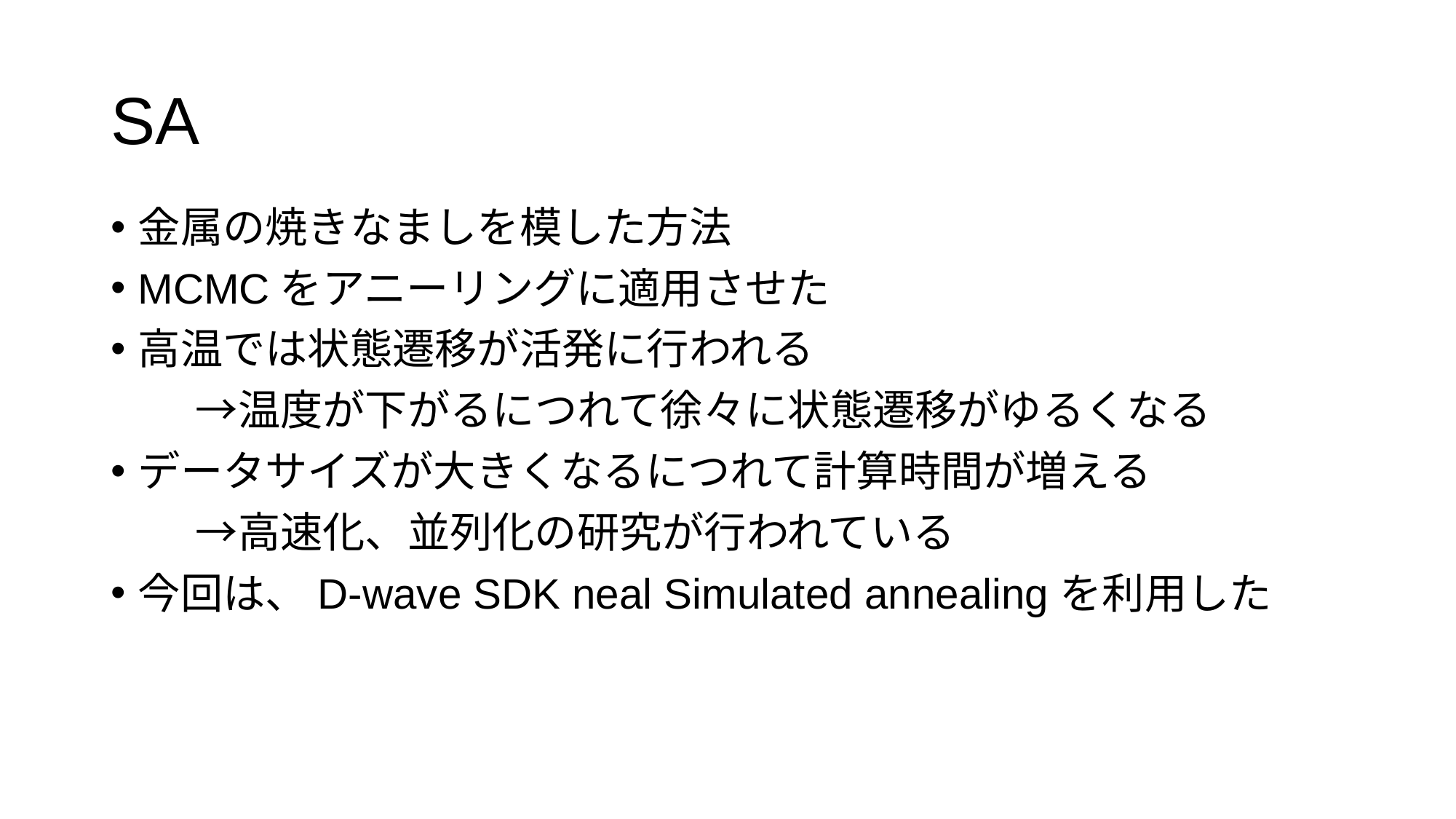

# SA
金属の焼きなましを模した方法
MCMCをアニーリングに適用させた
高温では状態遷移が活発に行われる
　　→温度が下がるにつれて徐々に状態遷移がゆるくなる
データサイズが大きくなるにつれて計算時間が増える
　　→高速化、並列化の研究が行われている
今回は、D-wave SDK neal Simulated annealingを利用した